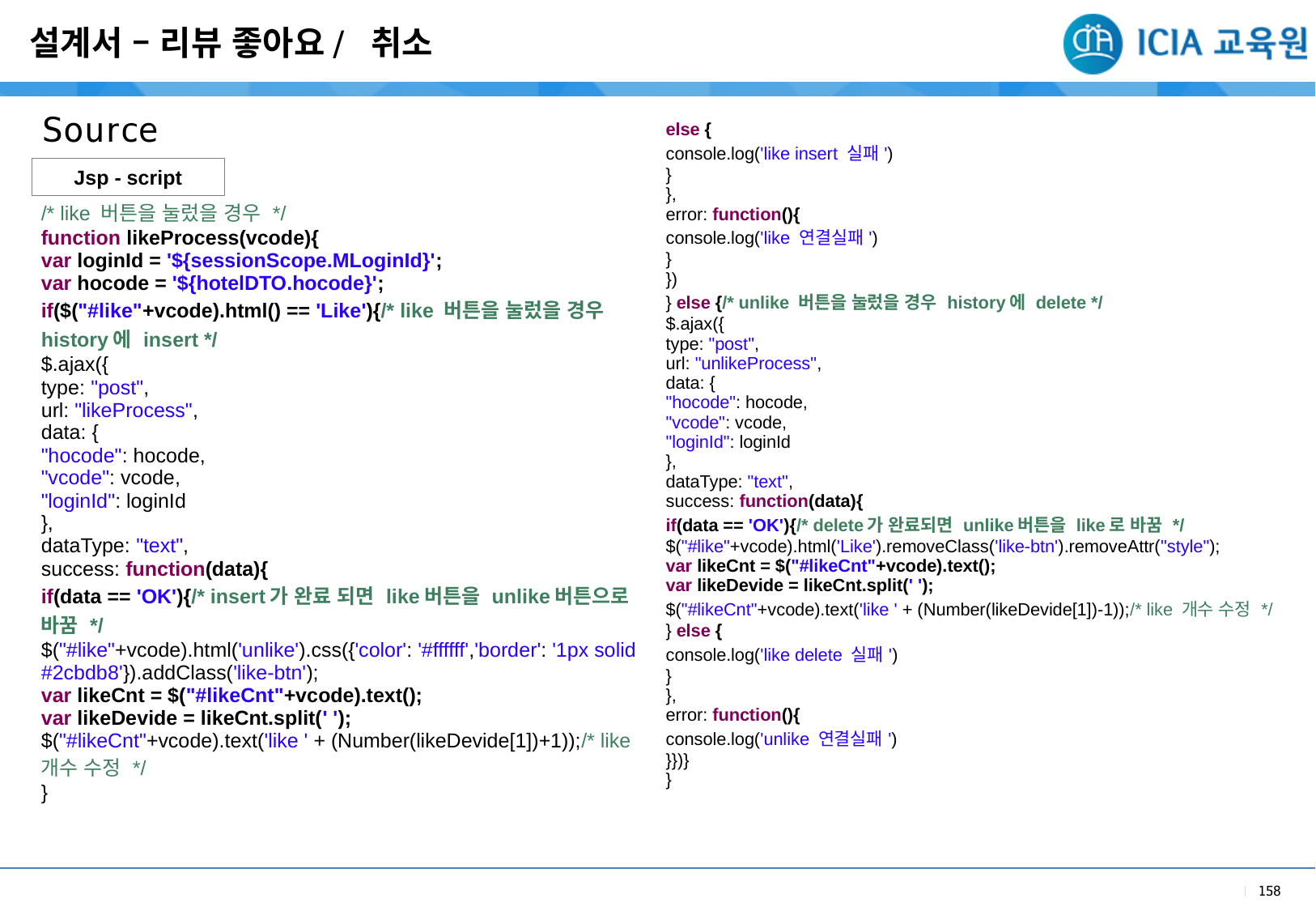

설계서 – 리뷰 좋아요/ 취소
Source
| else { console.log('like insert 실패') } }, error: function(){ console.log('like 연결실패') } }) } else {/\* unlike 버튼을 눌렀을 경우 history에 delete \*/ $.ajax({ type: "post", url: "unlikeProcess", data: { "hocode": hocode, "vcode": vcode, "loginId": loginId }, dataType: "text", success: function(data){ if(data == 'OK'){/\* delete가 완료되면 unlike버튼을 like로 바꿈 \*/ $("#like"+vcode).html('Like').removeClass('like-btn').removeAttr("style"); var likeCnt = $("#likeCnt"+vcode).text(); var likeDevide = likeCnt.split(' '); $("#likeCnt"+vcode).text('like ' + (Number(likeDevide[1])-1));/\* like 개수 수정 \*/ } else { console.log('like delete 실패') } }, error: function(){ console.log('unlike 연결실패') }})} } |
| --- |
Jsp - script
| /\* like 버튼을 눌렀을 경우 \*/ function likeProcess(vcode){ var loginId = '${sessionScope.MLoginId}'; var hocode = '${hotelDTO.hocode}'; if($("#like"+vcode).html() == 'Like'){/\* like 버튼을 눌렀을 경우 history에 insert \*/ $.ajax({ type: "post", url: "likeProcess", data: { "hocode": hocode, "vcode": vcode, "loginId": loginId }, dataType: "text", success: function(data){ if(data == 'OK'){/\* insert가 완료 되면 like버튼을 unlike버튼으로 바꿈 \*/ $("#like"+vcode).html('unlike').css({'color': '#ffffff','border': '1px solid #2cbdb8'}).addClass('like-btn'); var likeCnt = $("#likeCnt"+vcode).text(); var likeDevide = likeCnt.split(' '); $("#likeCnt"+vcode).text('like ' + (Number(likeDevide[1])+1));/\* like 개수 수정 \*/ } |
| --- |